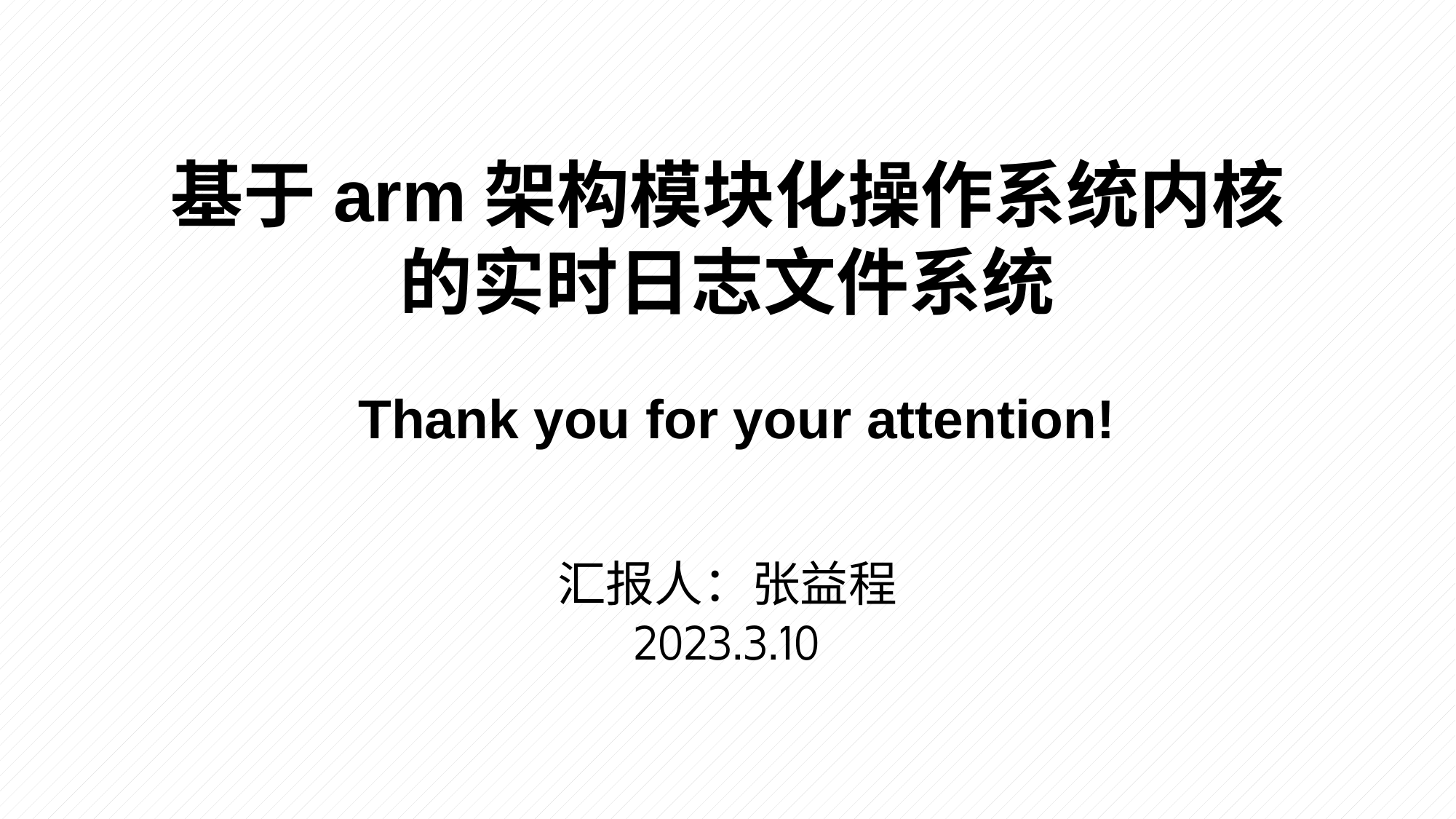

基于arm架构模块化操作系统内核的实时日志文件系统
Thank you for your attention!
汇报人：张益程
2023.3.10